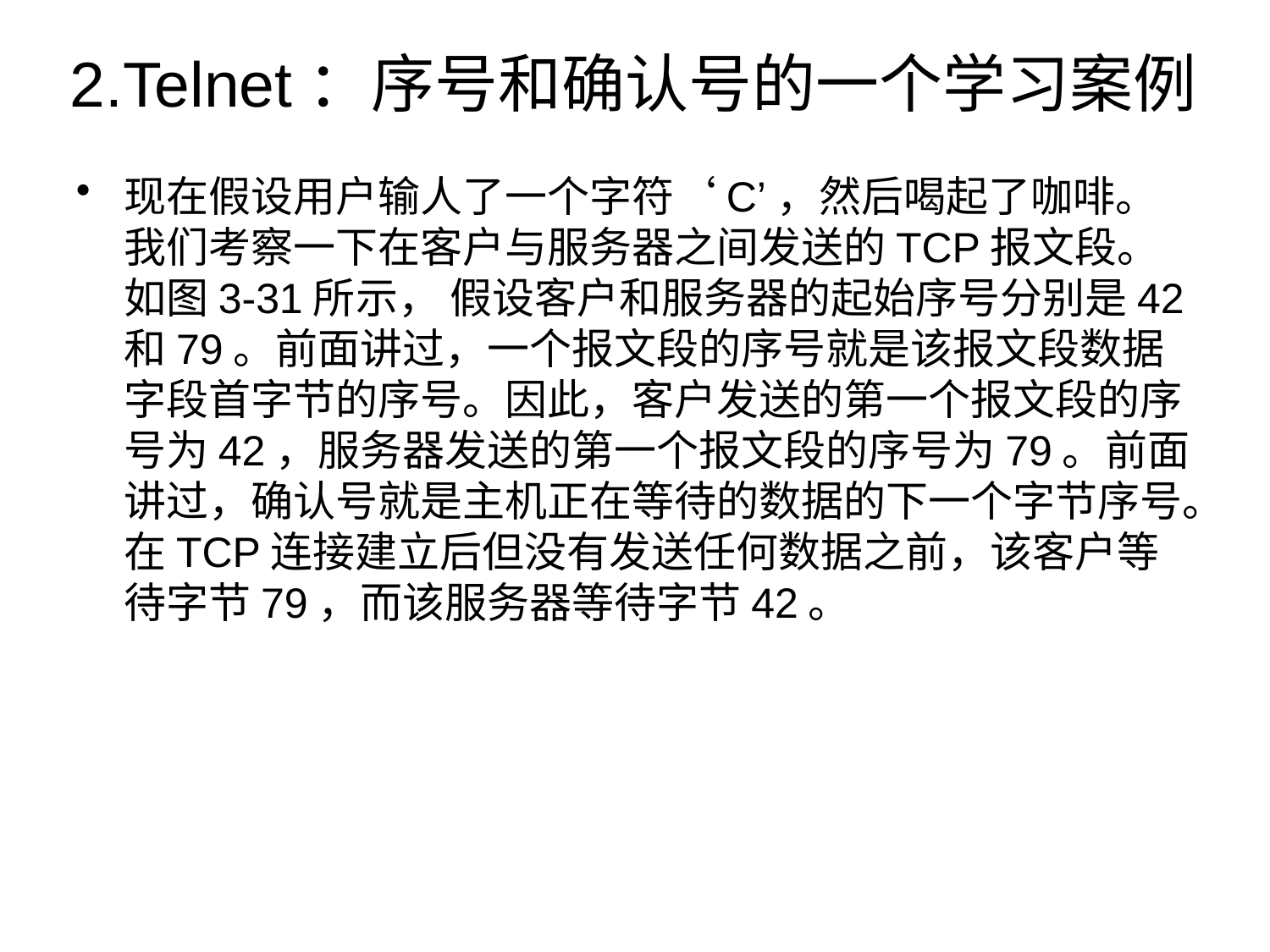

# 2.Telnet：序号和确认号的一个学习案例
现在假设用户输人了一个字符‘C’，然后喝起了咖啡。我们考察一下在客户与服务器之间发送的TCP报文段。如图3-31所示， 假设客户和服务器的起始序号分别是42和79。前面讲过，一个报文段的序号就是该报文段数据字段首字节的序号。因此，客户发送的第一个报文段的序号为42，服务器发送的第一个报文段的序号为79。前面讲过，确认号就是主机正在等待的数据的下一个字节序号。在TCP连接建立后但没有发送任何数据之前，该客户等待字节79，而该服务器等待字节42。